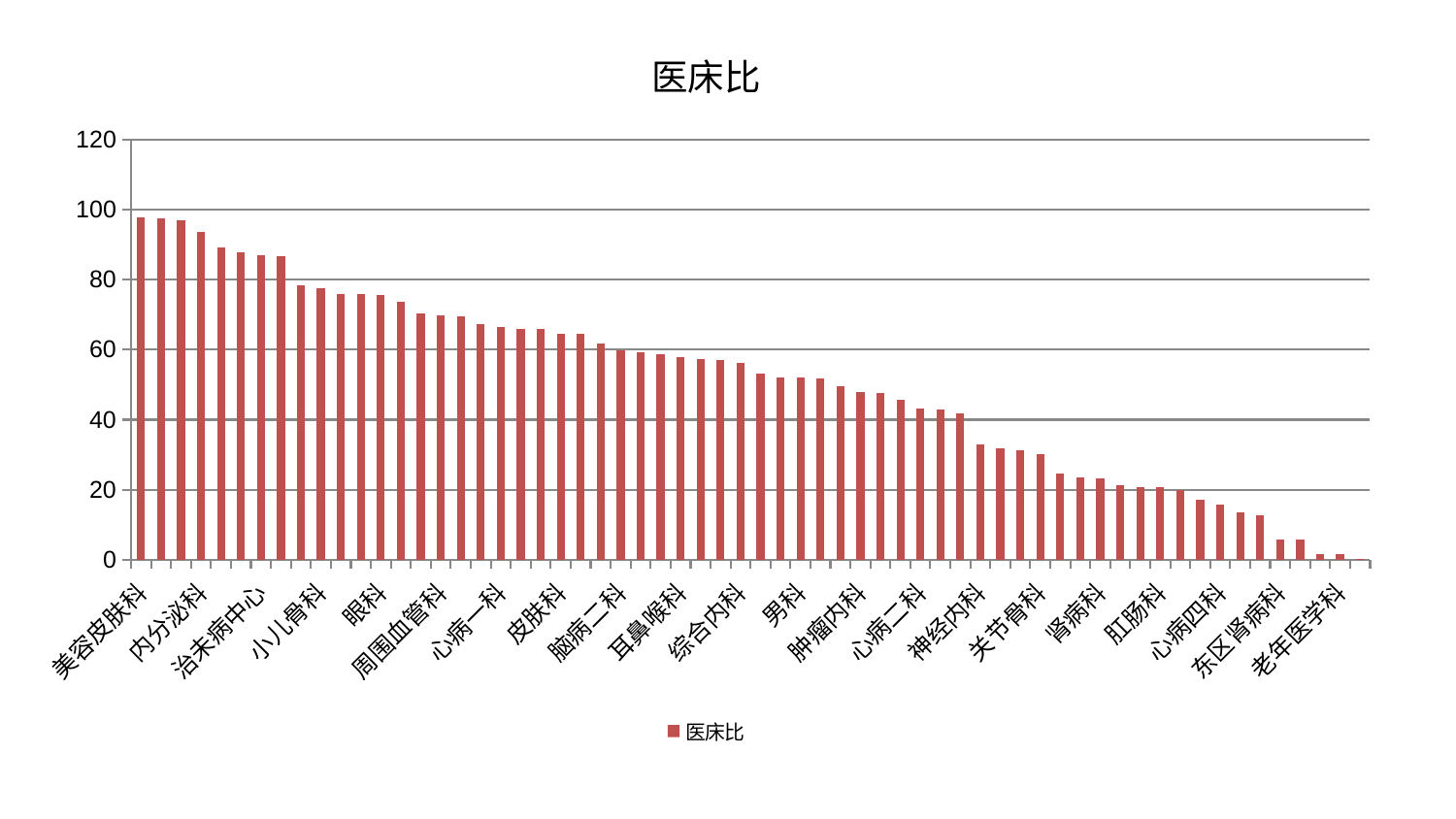

### Chart: 医床比

| Category | 医床比 |
|---|---|
| 美容皮肤科 | 97.72162125293629 |
| 西区重症医学科 | 97.55555193602157 |
| 医院 | 97.07886431352387 |
| 内分泌科 | 93.77316306470837 |
| 脑病三科 | 89.23478625725775 |
| 儿科 | 87.93750946368854 |
| 治未病中心 | 87.00355571720073 |
| 妇科 | 86.70303748099349 |
| 普通外科 | 78.46486316839525 |
| 小儿骨科 | 77.69755828981701 |
| 东区重症医学科 | 75.98933260617432 |
| 心血管内科 | 75.867959423094 |
| 眼科 | 75.50608975410012 |
| 推拿科 | 73.68930208723081 |
| 口腔科 | 70.29418022496996 |
| 周围血管科 | 69.84609398374049 |
| 消化内科 | 69.52357089204013 |
| 神经外科 | 67.22486493631845 |
| 心病一科 | 66.4598343038505 |
| 骨科 | 65.96047982343094 |
| 康复科 | 65.88302881527453 |
| 皮肤科 | 64.64676316650709 |
| 妇二科 | 64.61349946602199 |
| 脾胃病科 | 61.66702979169272 |
| 脑病二科 | 59.83594660756268 |
| 重症医学科 | 59.384514654544375 |
| 呼吸内科 | 58.62809557335949 |
| 耳鼻喉科 | 57.86365995935208 |
| 身心医学科 | 57.27059682610416 |
| 创伤骨科 | 57.17661756322183 |
| 综合内科 | 56.20555885166185 |
| 妇科妇二科合并 | 53.235963904411435 |
| 中医外治中心 | 52.20616859315166 |
| 男科 | 51.98152147177648 |
| 脊柱骨科 | 51.741168201351265 |
| 中医经典科 | 49.60177277876816 |
| 肿瘤内科 | 47.908034433451775 |
| 肾脏内科 | 47.70745638201612 |
| 肝胆外科 | 45.74182110466523 |
| 心病二科 | 43.138672982655194 |
| 产科 | 43.02243024621406 |
| 脾胃科消化科合并 | 41.768101318881975 |
| 神经内科 | 32.833158998376575 |
| 脑病一科 | 31.75680016689366 |
| 泌尿外科 | 31.37995641677074 |
| 关节骨科 | 30.20885216249345 |
| 血液科 | 24.717616183003564 |
| 肝病科 | 23.43591032113612 |
| 肾病科 | 23.09855531266789 |
| 乳腺甲状腺外科 | 21.338690113598457 |
| 小儿推拿科 | 20.757202902704197 |
| 肛肠科 | 20.723807253582983 |
| 胸外科 | 19.874679009162065 |
| 心病三科 | 17.14191461002894 |
| 心病四科 | 15.759146084983456 |
| 风湿病科 | 13.407541745200803 |
| 微创骨科 | 12.70011846480681 |
| 东区肾病科 | 5.729210993926759 |
| 显微骨科 | 5.658839461324683 |
| 运动损伤骨科 | 1.6272953311478267 |
| 老年医学科 | 1.4898374617002608 |
| 针灸科 | 0.20322105171810545 |
85